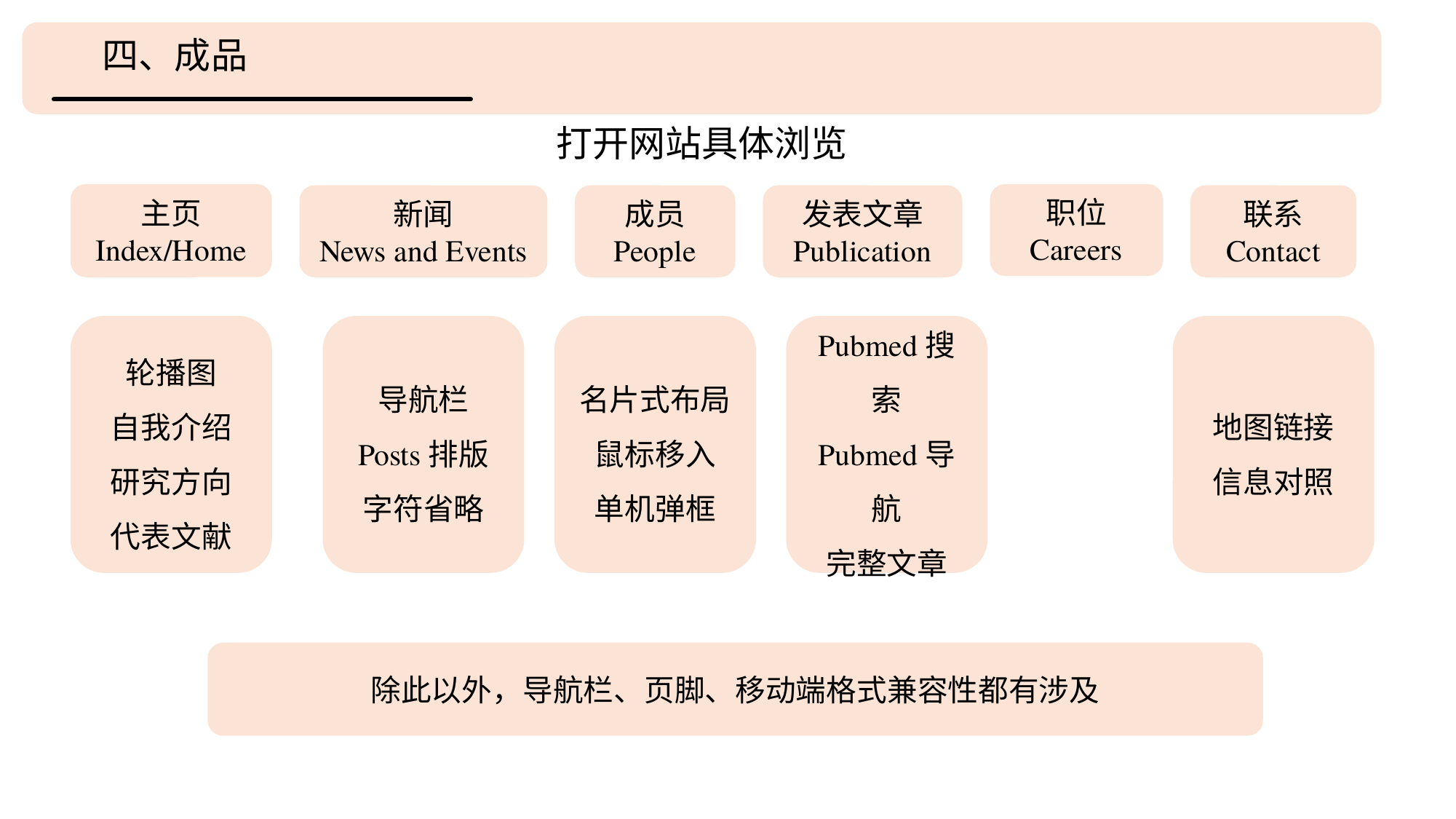

四、成品
打开网站具体浏览
主页
Index/Home
职位
Careers
新闻
News and Events
成员
People
发表文章
Publication
联系
Contact
名片式布局
鼠标移入
单机弹框
Pubmed搜索
Pubmed导航
完整文章
地图链接
信息对照
导航栏
Posts排版
字符省略
轮播图
自我介绍
研究方向
代表文献
除此以外，导航栏、页脚、移动端格式兼容性都有涉及